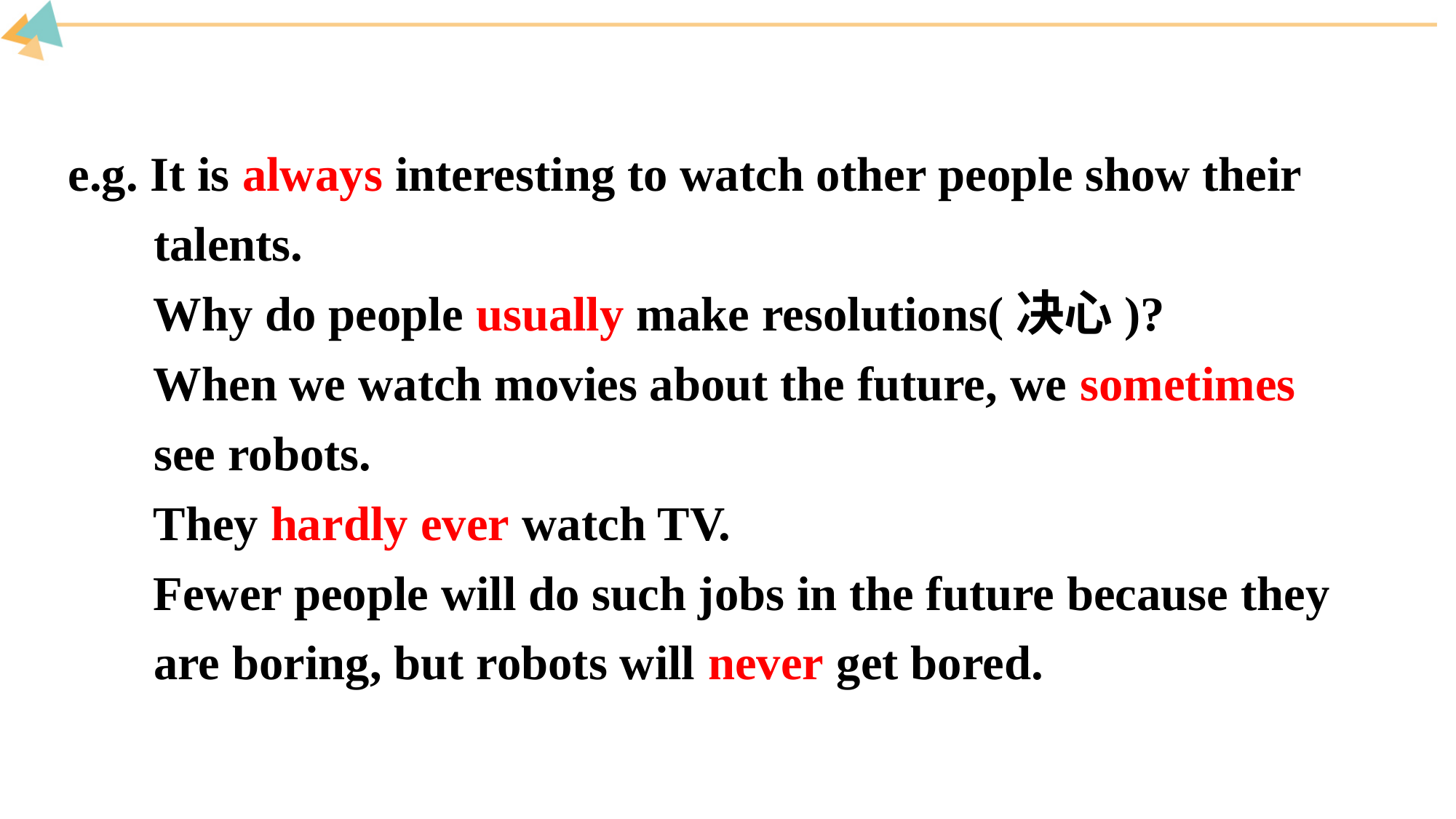

e.g. It is always interesting to watch other people show their talents.
       Why do people usually make resolutions(决心)?
       When we watch movies about the future, we sometimes see robots.
       They hardly ever watch TV.
       Fewer people will do such jobs in the future because they are boring, but robots will never get bored.